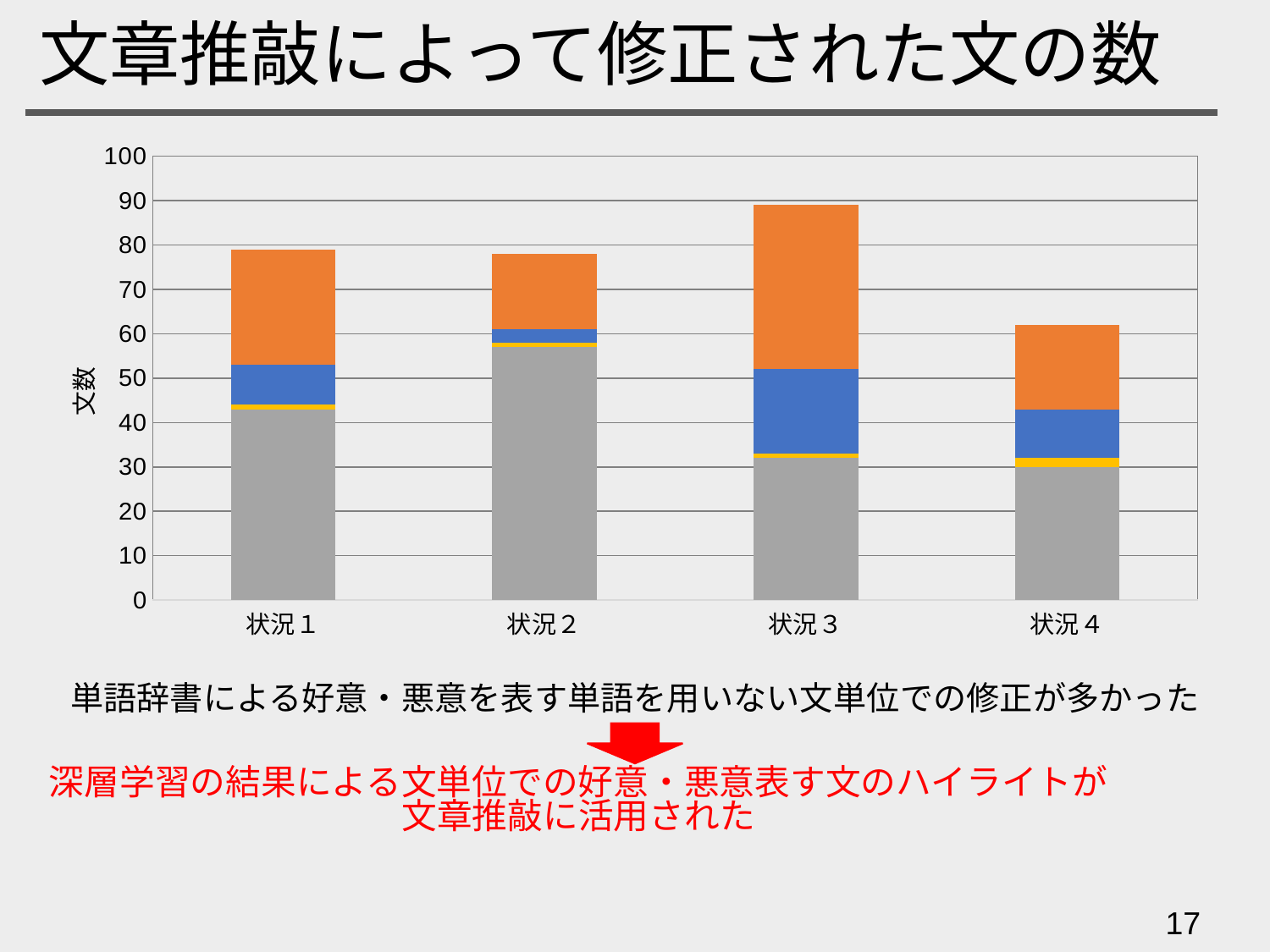

# 文章推敲によって修正された文の数

### Chart

| Category | 修正なし | 単語単位での修正 | 単語と文での修正 | 文単位での修正 |
|---|---|---|---|---|
| 状況１ | 43.0 | 1.0 | 9.0 | 26.0 |
| 状況２ | 57.0 | 1.0 | 3.0 | 17.0 |
| 状況３ | 32.0 | 1.0 | 19.0 | 37.0 |
| 状況４ | 30.0 | 2.0 | 11.0 | 19.0 |
単語辞書による好意・悪意を表す単語を用いない文単位での修正が多かった

深層学習の結果による文単位での好意・悪意表す文のハイライトが
文章推敲に活用された
17